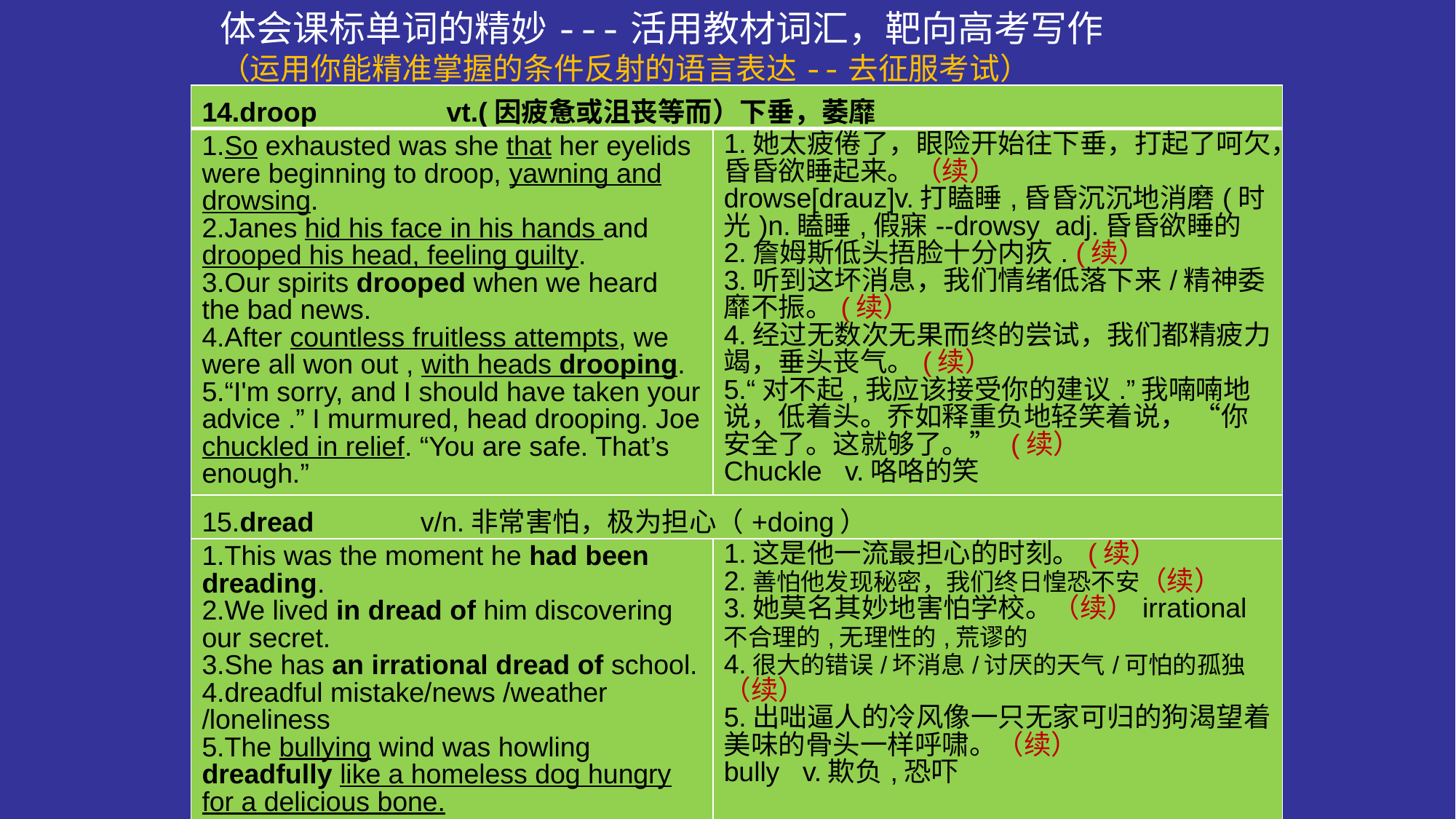

体会课标单词的精妙---活用教材词汇，靶向高考写作
（运用你能精准掌握的条件反射的语言表达--去征服考试）

| 14.droop vt.(因疲惫或沮丧等而）下垂，萎靡 |  |
| --- | --- |
| 1.So exhausted was she that her eyelids were beginning to droop, yawning and drowsing. 2.Janes hid his face in his hands and drooped his head, feeling guilty. 3.Our spirits drooped when we heard the bad news. 4.After countless fruitless attempts, we were all won out , with heads drooping. 5.“I'm sorry, and I should have taken your advice .” I murmured, head drooping. Joe chuckled in relief. “You are safe. That’s enough.” | 1.她太疲倦了，眼险开始往下垂，打起了呵欠，昏昏欲睡起来。（续） drowse[drauz]v.打瞌睡,昏昏沉沉地消磨(时光)n.瞌睡,假寐--drowsy adj.昏昏欲睡的 2.詹姆斯低头捂脸十分内疚. (续） 3.听到这坏消息，我们情绪低落下来/精神委靡不振。(续） 4.经过无数次无果而终的尝试，我们都精疲力竭，垂头丧气。(续） 5.“对不起,我应该接受你的建议.”我喃喃地说，低着头。乔如释重负地轻笑着说， “你安全了。这就够了。” (续） Chuckle v.咯咯的笑 |
| 15.dread v/n.非常害怕，极为担心（+doing） |  |
| 1.This was the moment he had been dreading. 2.We lived in dread of him discovering our secret. 3.She has an irrational dread of school. 4.dreadful mistake/news /weather /loneliness 5.The bullying wind was howling dreadfully like a homeless dog hungry for a delicious bone. | 1.这是他一流最担心的时刻。(续） 2.善怕他发现秘密，我们终日惶恐不安（续） 3.她莫名其妙地害怕学校。（续）irrational不合理的,无理性的,荒谬的 4.很大的错误/坏消息/讨厌的天气/可怕的孤独（续） 5.出咄逼人的冷风像一只无家可归的狗渴望着美味的骨头一样呼啸。（续） bully v.欺负,恐吓 |